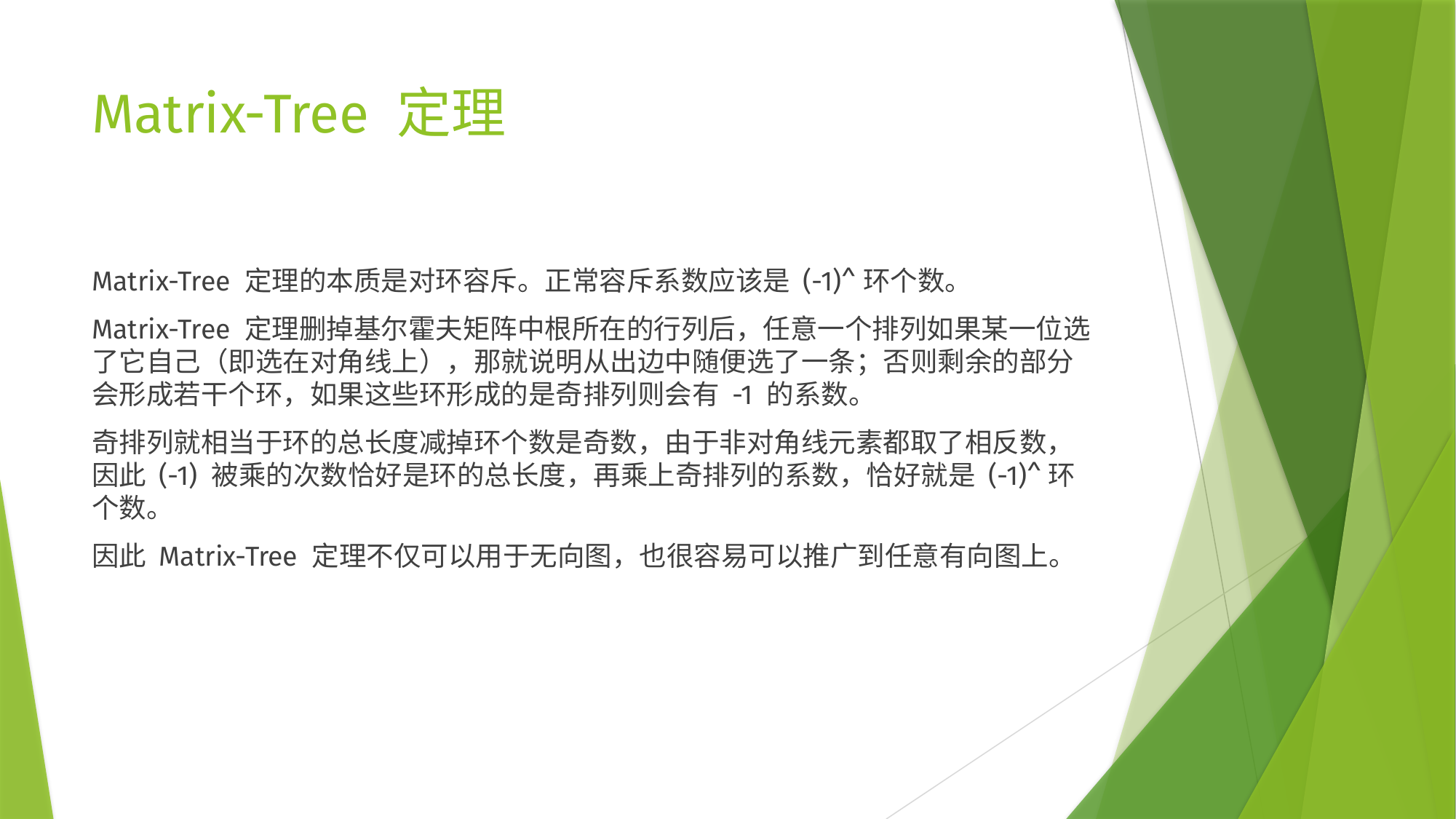

# Matrix-Tree 定理
Matrix-Tree 定理的本质是对环容斥。正常容斥系数应该是 (-1)^环个数。
Matrix-Tree 定理删掉基尔霍夫矩阵中根所在的行列后，任意一个排列如果某一位选了它自己（即选在对角线上），那就说明从出边中随便选了一条；否则剩余的部分会形成若干个环，如果这些环形成的是奇排列则会有 -1 的系数。
奇排列就相当于环的总长度减掉环个数是奇数，由于非对角线元素都取了相反数，因此 (-1) 被乘的次数恰好是环的总长度，再乘上奇排列的系数，恰好就是 (-1)^环个数。
因此 Matrix-Tree 定理不仅可以用于无向图，也很容易可以推广到任意有向图上。